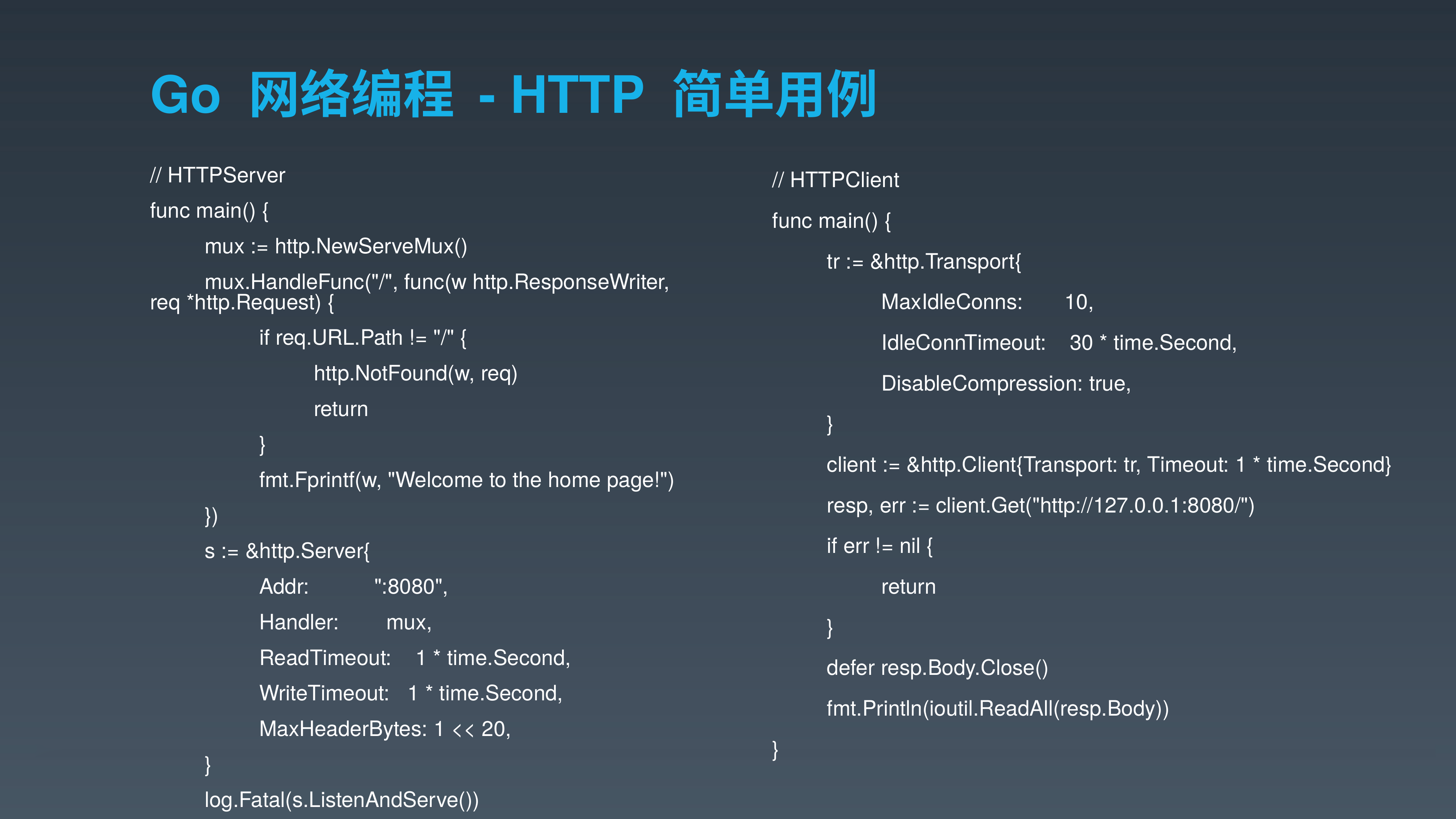

# Go 网络编程 - HTTP 简单用例
// HTTPServer
func main() {
	mux := http.NewServeMux()
	mux.HandleFunc("/", func(w http.ResponseWriter, req *http.Request) {
		if req.URL.Path != "/" {
			http.NotFound(w, req)
			return
		}
		fmt.Fprintf(w, "Welcome to the home page!")
	})
	s := &http.Server{
		Addr:           ":8080",
		Handler:        mux,
		ReadTimeout:    1 * time.Second,
		WriteTimeout:   1 * time.Second,
		MaxHeaderBytes: 1 << 20,
	}
	log.Fatal(s.ListenAndServe())
}

// HTTPClient
func main() {
	tr := &http.Transport{
		MaxIdleConns:       10,
		IdleConnTimeout:    30 * time.Second,
		DisableCompression: true,
	}
	client := &http.Client{Transport: tr, Timeout: 1 * time.Second}
	resp, err := client.Get("http://127.0.0.1:8080/")
	if err != nil {
		return
	}
	defer resp.Body.Close()
	fmt.Println(ioutil.ReadAll(resp.Body))
}